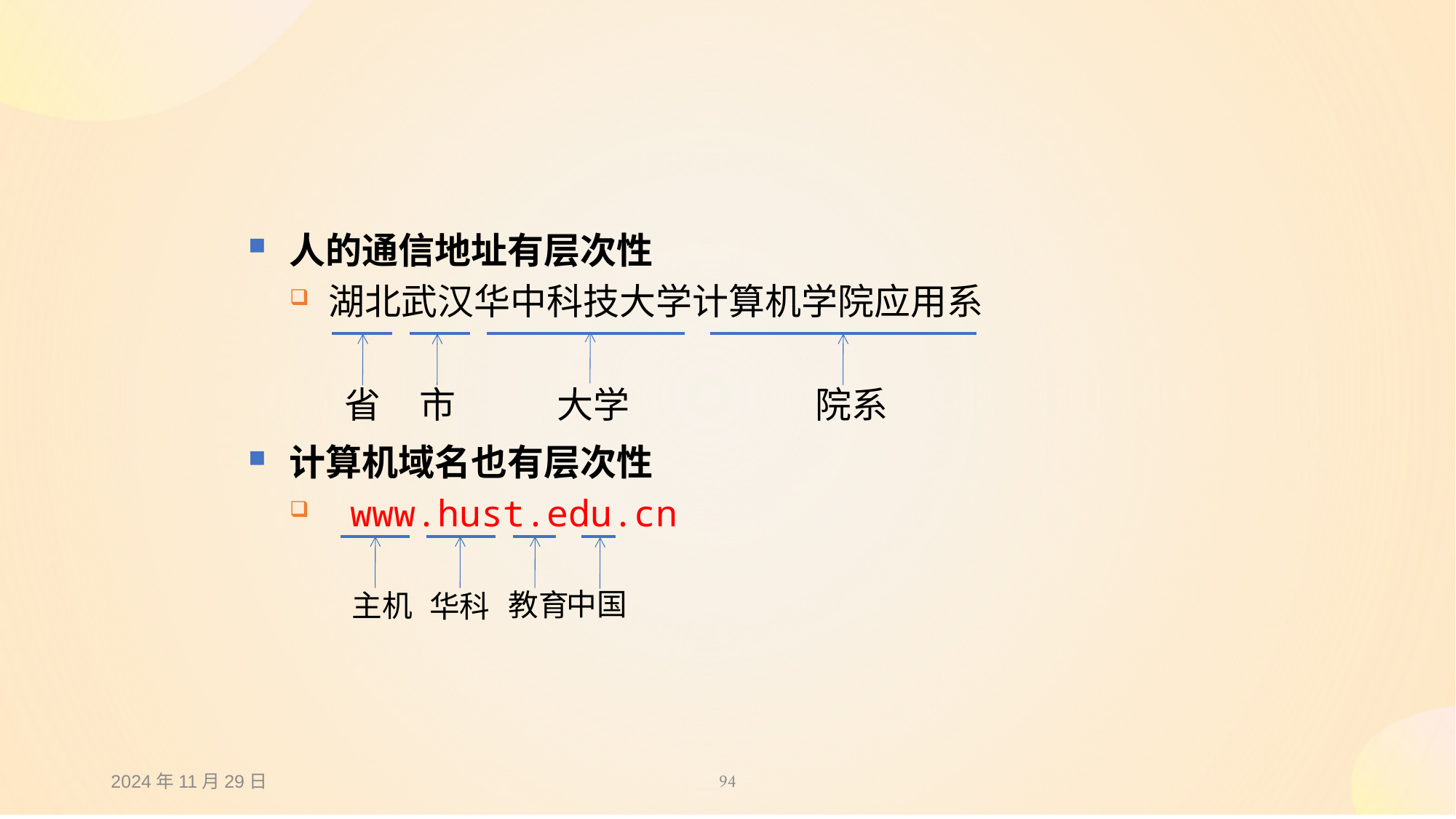

人的通信地址有层次性
湖北武汉华中科技大学计算机学院应用系

计算机域名也有层次性
 www.hust.edu.cn

省
市
大学
院系
中国
教育
主机
华科
2024年11月29日
94